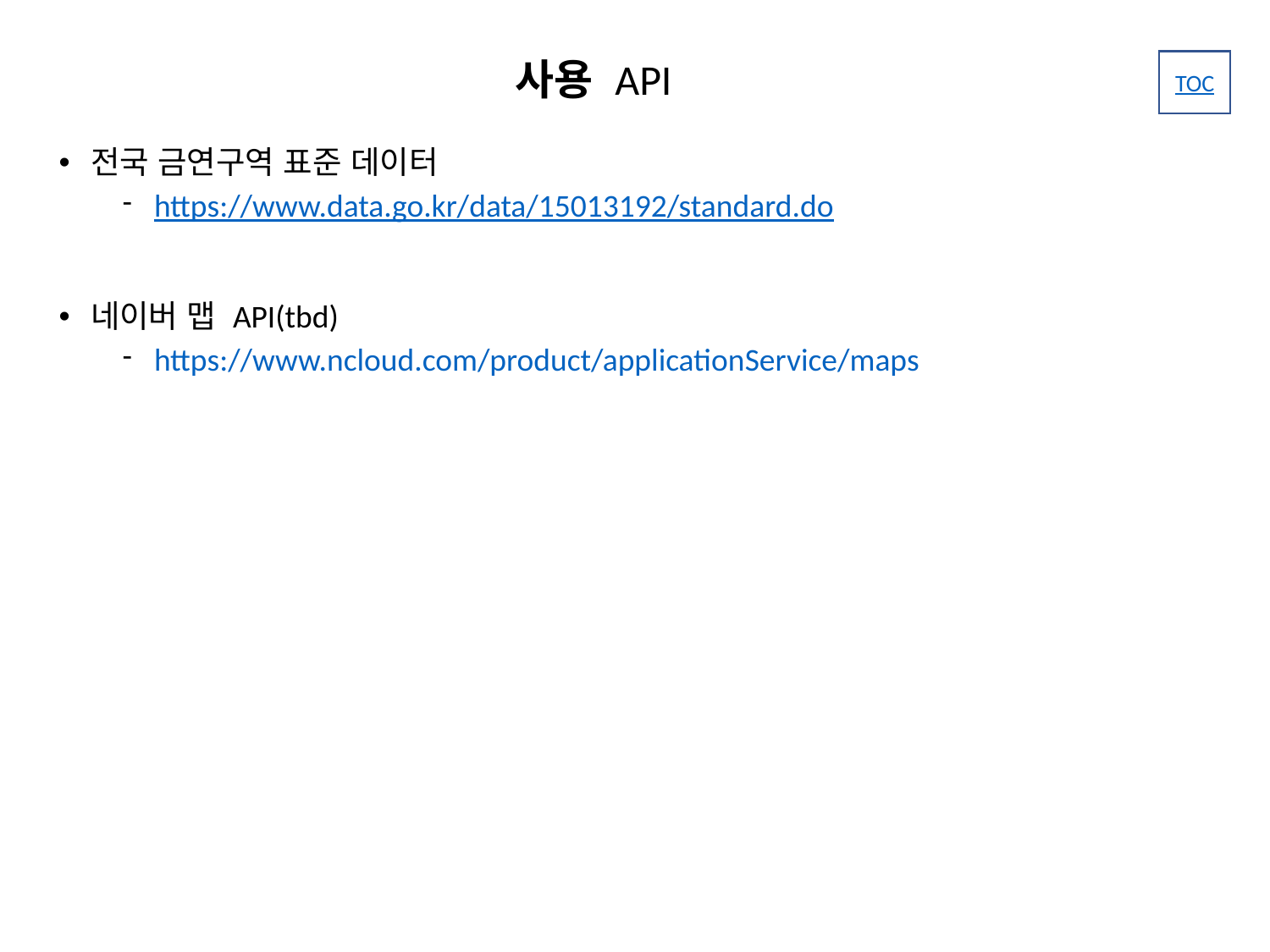

# 사용 API
전국 금연구역 표준 데이터
https://www.data.go.kr/data/15013192/standard.do

네이버 맵 API(tbd)
https://www.ncloud.com/product/applicationService/maps